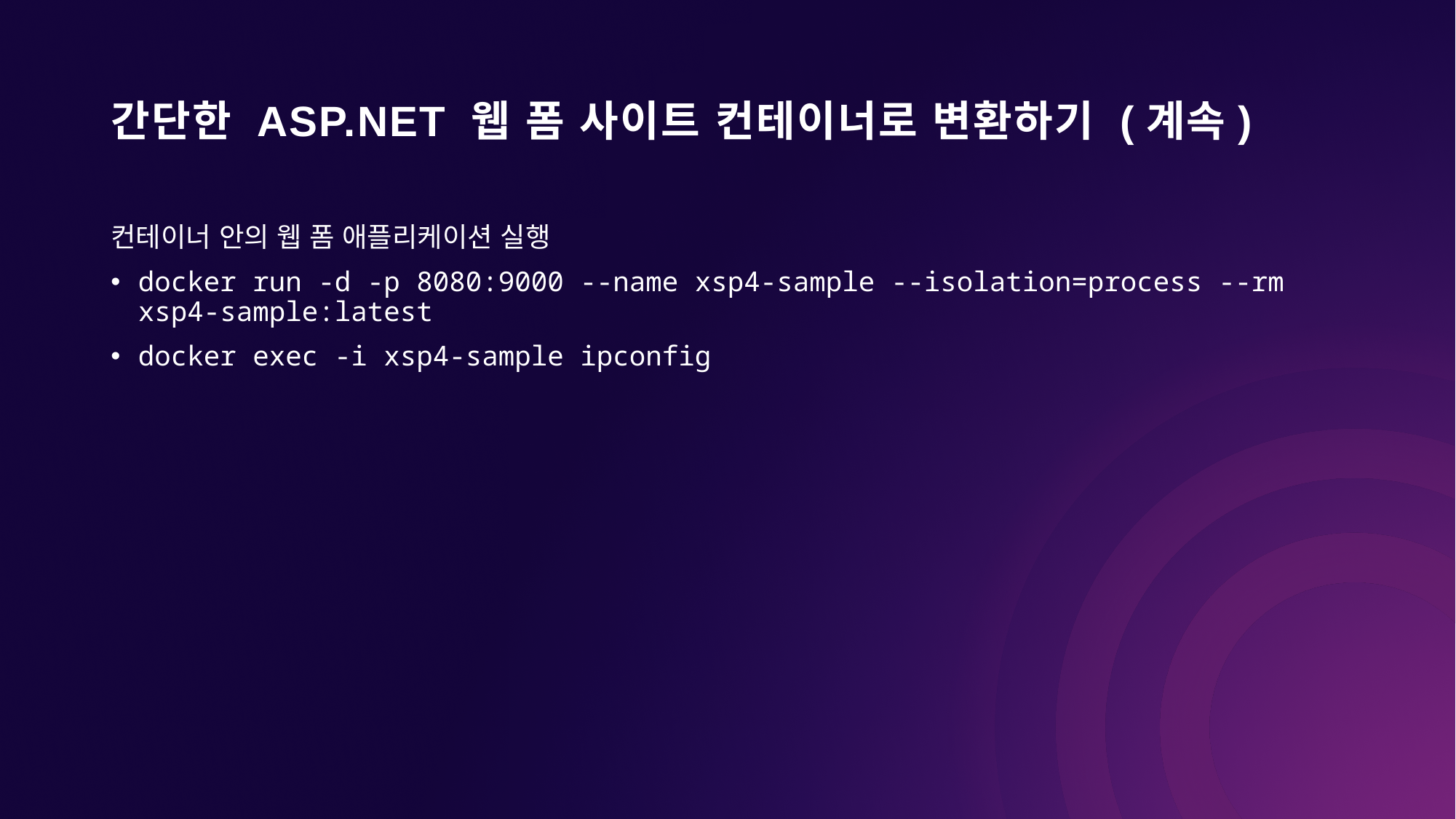

# 간단한 ASP.NET 웹 폼 사이트 컨테이너로 변환하기 (계속)
컨테이너 안의 웹 폼 애플리케이션 실행
docker run -d -p 8080:9000 --name xsp4-sample --isolation=process --rm xsp4-sample:latest
docker exec -i xsp4-sample ipconfig